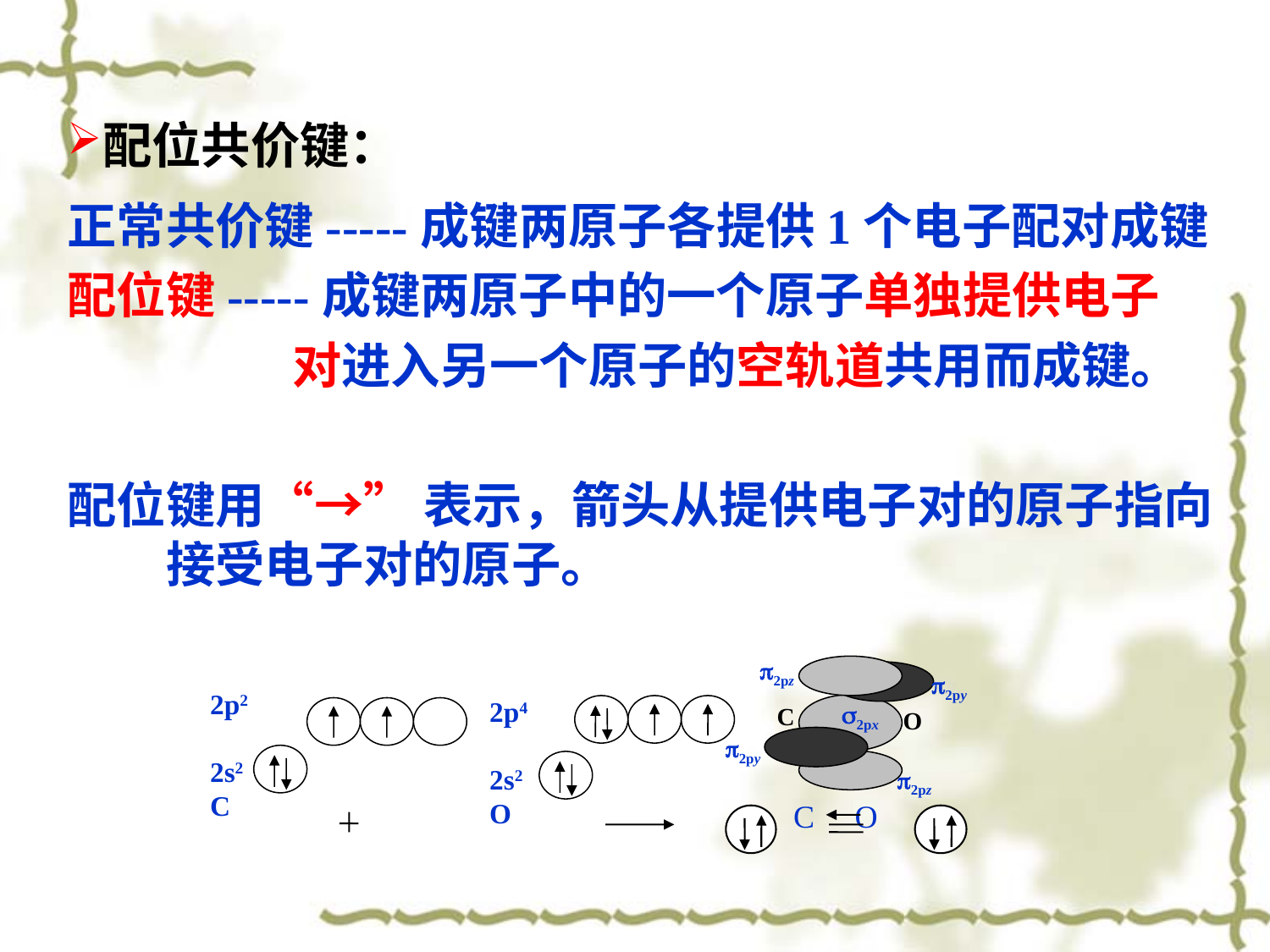

配位共价键：
正常共价键-----成键两原子各提供1个电子配对成键
配位键-----成键两原子中的一个原子单独提供电子
                   对进入另一个原子的空轨道共用而成键。

配位键用“→” 表示，箭头从提供电子对的原子指向接受电子对的原子。
π2pz

π2py
σ2px
C
O
π2py

π2pz

2p2

2s2
C

2p4

2s2
O

C     O

31